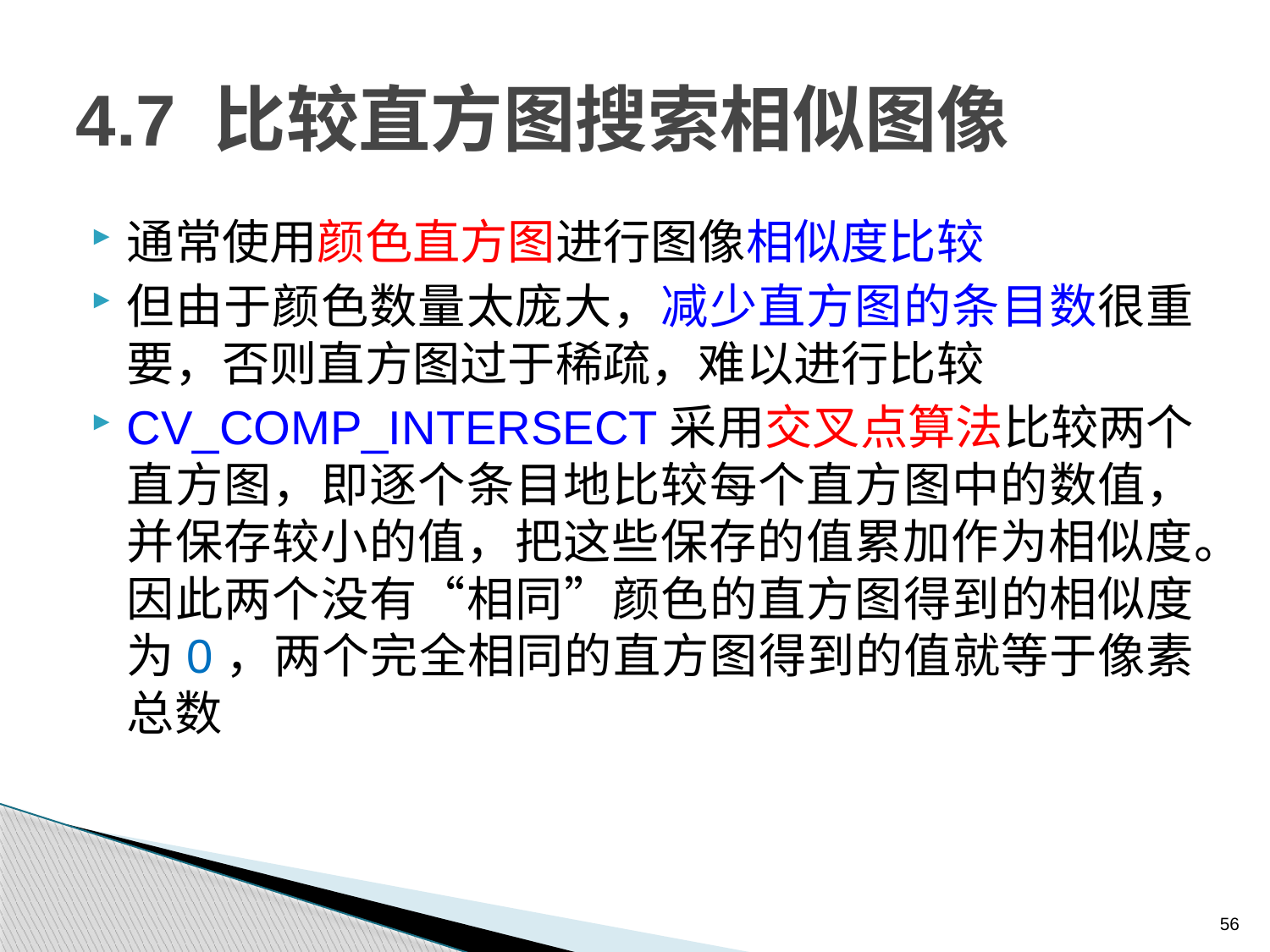

# 4.7 比较直方图搜索相似图像
通常使用颜色直方图进行图像相似度比较
但由于颜色数量太庞大，减少直方图的条目数很重要，否则直方图过于稀疏，难以进行比较
CV_COMP_INTERSECT采用交叉点算法比较两个直方图，即逐个条目地比较每个直方图中的数值，并保存较小的值，把这些保存的值累加作为相似度。因此两个没有“相同”颜色的直方图得到的相似度为0，两个完全相同的直方图得到的值就等于像素总数

56